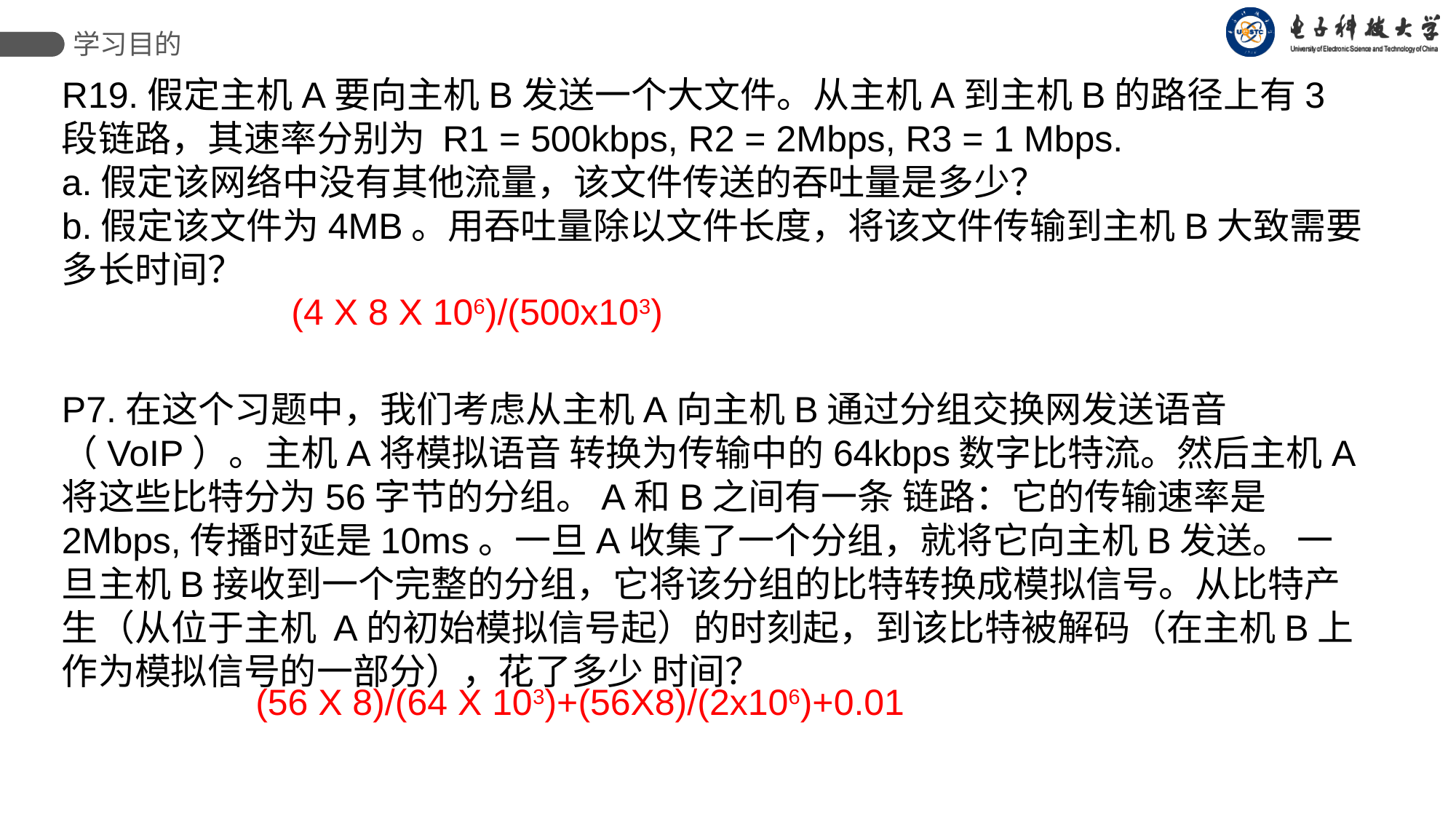

学习目的

R19.假定主机A要向主机B发送一个大文件。从主机A到主机B的路径上有3段链路，其速率分别为 R1 = 500kbps, R2 = 2Mbps, R3 = 1 Mbps.
a.假定该网络中没有其他流量，该文件传送的吞吐量是多少？
b.假定该文件为4MB。用吞吐量除以文件长度，将该文件传输到主机B大致需要多长时间？
(4 X 8 X 106)/(500x103)
P7.在这个习题中，我们考虑从主机A向主机B通过分组交换网发送语音（VoIP）。主机A将模拟语音 转换为传输中的64kbps数字比特流。然后主机A将这些比特分为56字节的分组。A和B之间有一条 链路：它的传输速率是2Mbps,传播时延是10ms。一旦A收集了一个分组，就将它向主机B发送。 一旦主机B接收到一个完整的分组，它将该分组的比特转换成模拟信号。从比特产生（从位于主机 A的初始模拟信号起）的时刻起，到该比特被解码（在主机B上作为模拟信号的一部分），花了多少 时间？
(56 X 8)/(64 X 103)+(56X8)/(2x106)+0.01